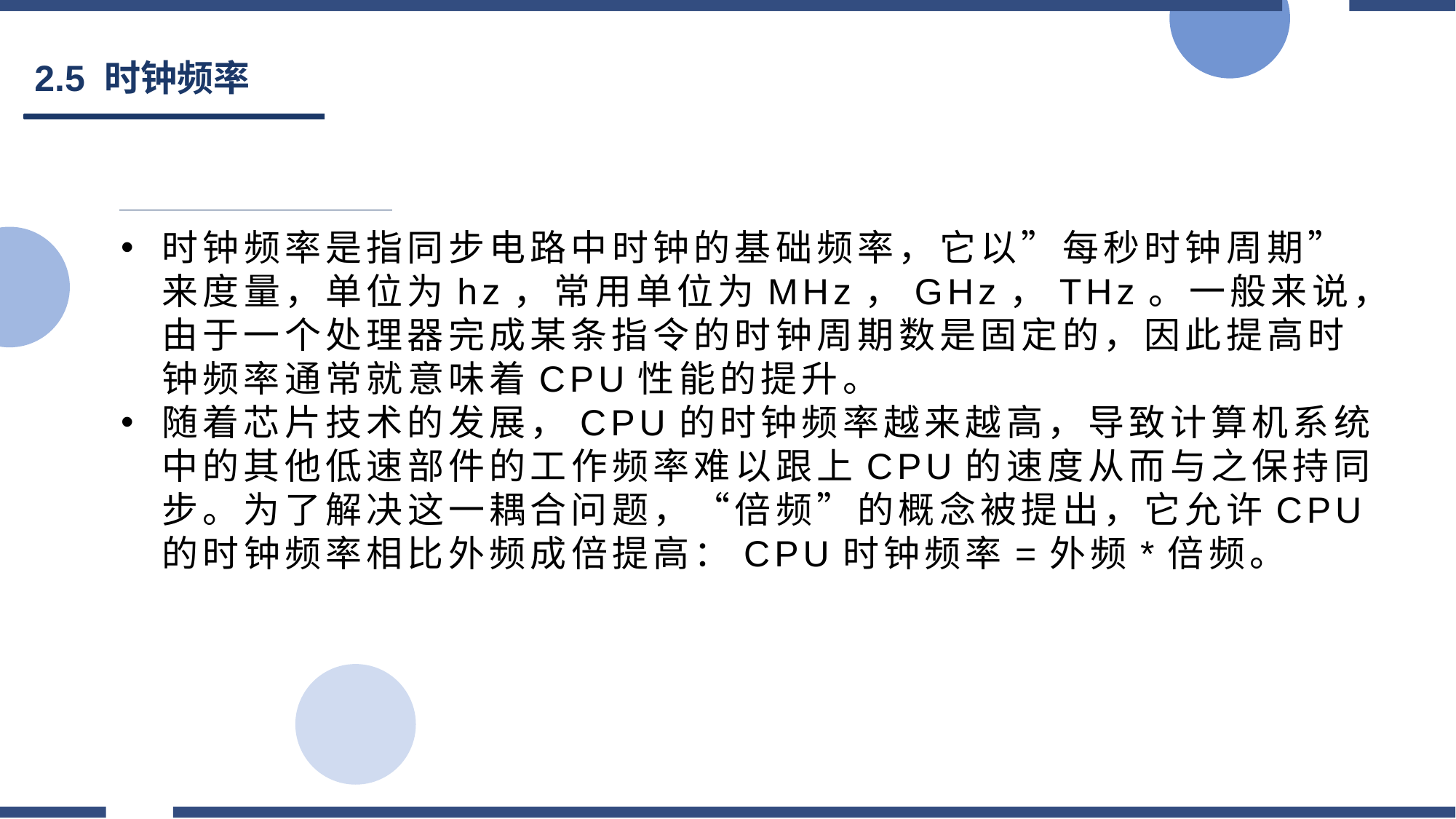

# 2.5 时钟频率
时钟频率是指同步电路中时钟的基础频率，它以”每秒时钟周期”来度量，单位为hz，常用单位为MHz，GHz，THz。一般来说，由于一个处理器完成某条指令的时钟周期数是固定的，因此提高时钟频率通常就意味着CPU性能的提升。
随着芯片技术的发展，CPU的时钟频率越来越高，导致计算机系统中的其他低速部件的工作频率难以跟上CPU的速度从而与之保持同步。为了解决这一耦合问题，“倍频”的概念被提出，它允许CPU的时钟频率相比外频成倍提高：CPU时钟频率=外频*倍频。